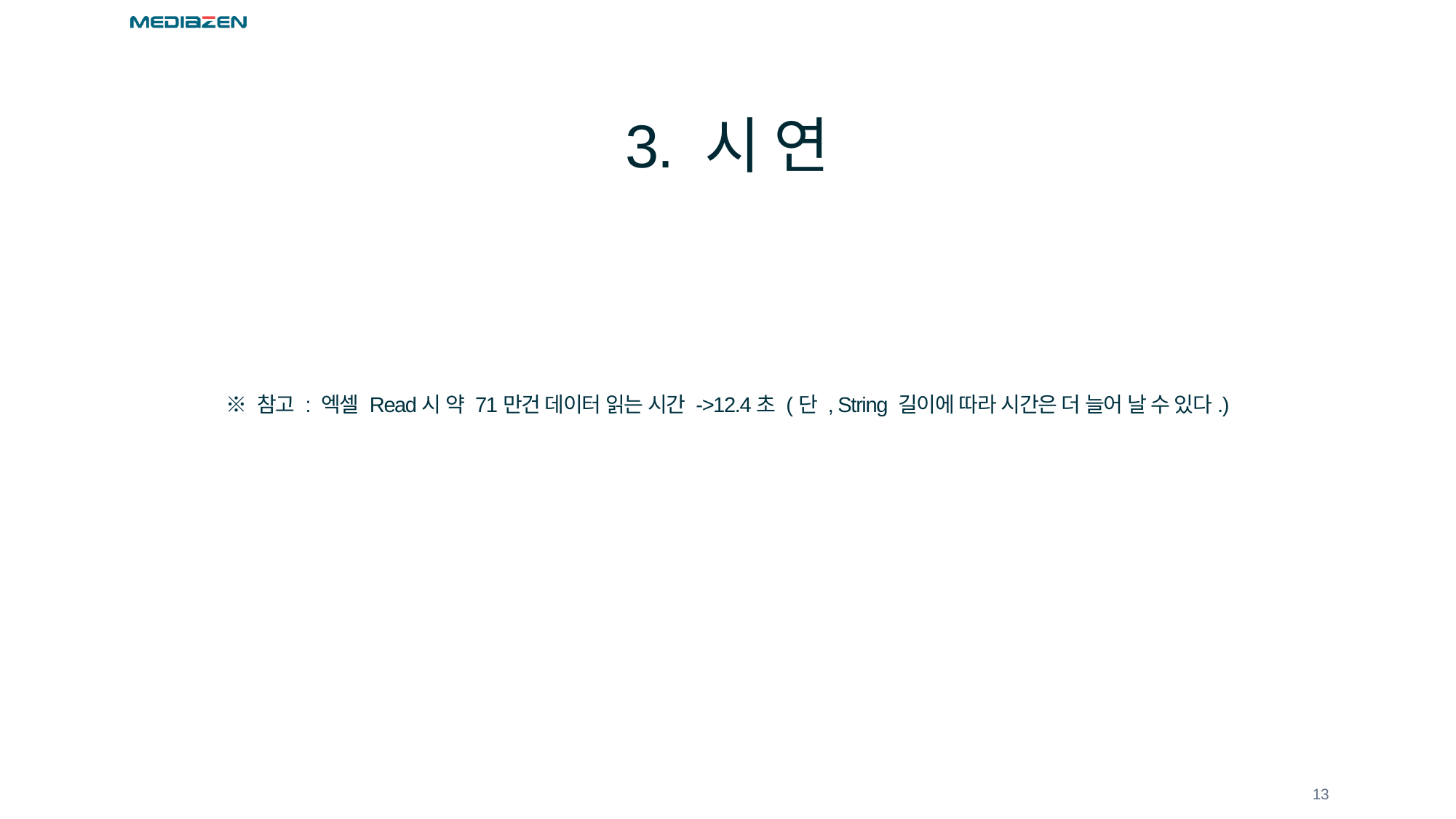

# 3. 시 연
※ 참고 : 엑셀 Read시 약 71만건 데이터 읽는 시간 ->12.4초 (단 , String 길이에 따라 시간은 더 늘어 날 수 있다.)

13